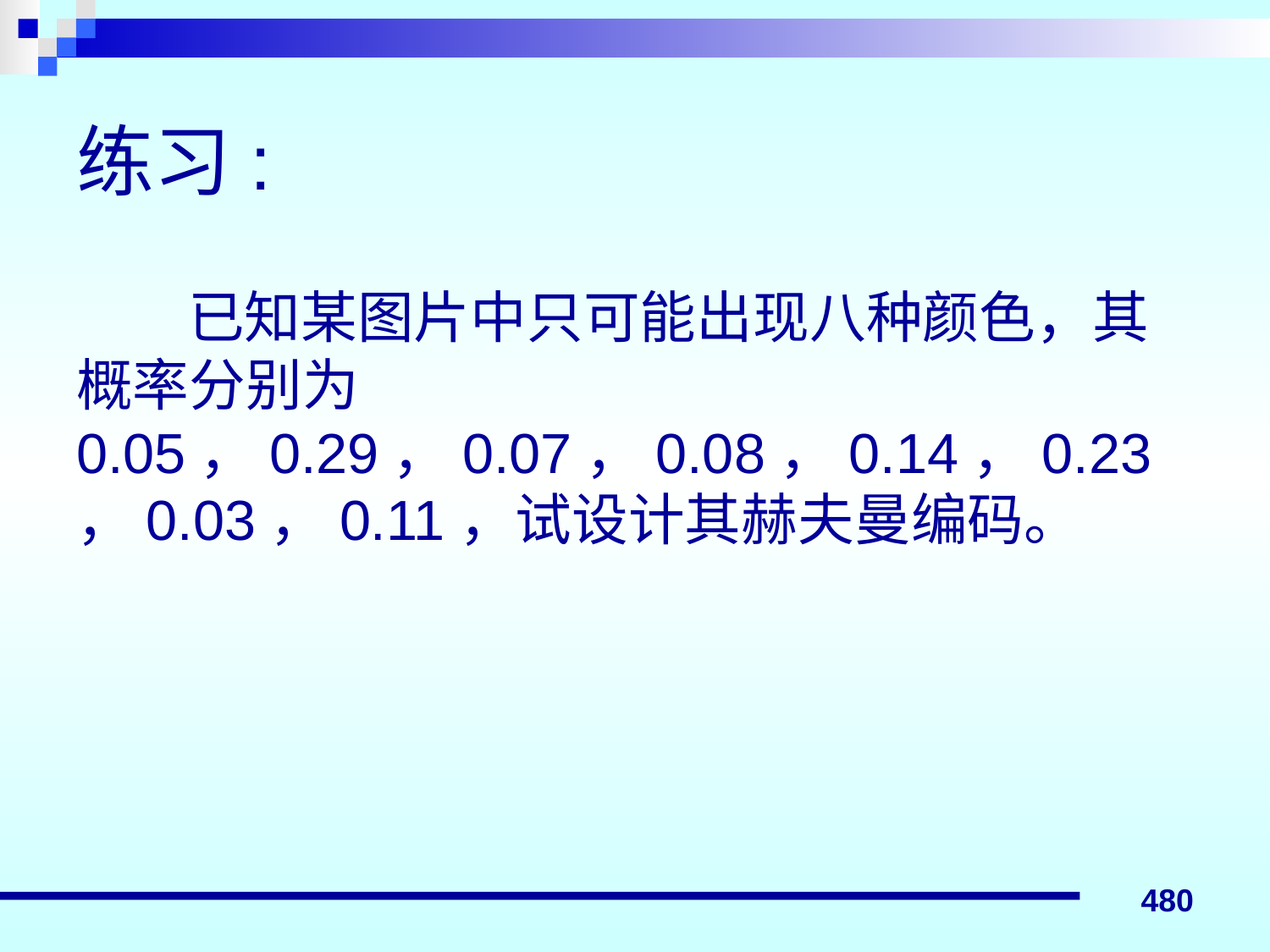

# 练习:
已知某图片中只可能出现八种颜色，其概率分别为0.05，0.29，0.07，0.08，0.14，0.23，0.03，0.11，试设计其赫夫曼编码。
480